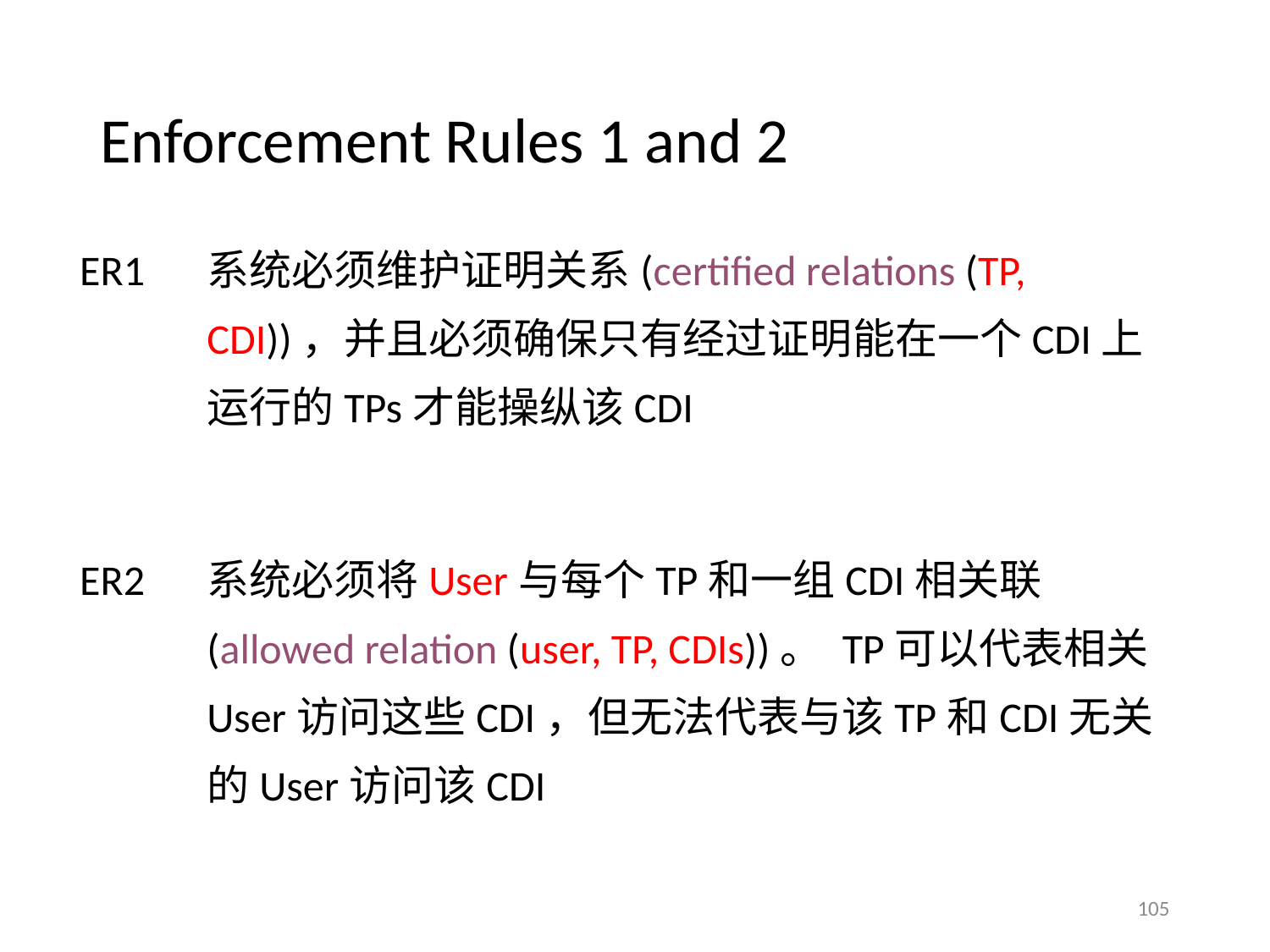

# Enforcement Rules 1 and 2
ER1	系统必须维护证明关系(certified relations (TP, CDI))，并且必须确保只有经过证明能在一个CDI上运行的TPs才能操纵该CDI

ER2	系统必须将User与每个TP和一组CDI相关联(allowed relation (user, TP, CDIs))。 TP可以代表相关User访问这些CDI，但无法代表与该TP和CDI无关的User访问该CDI
105